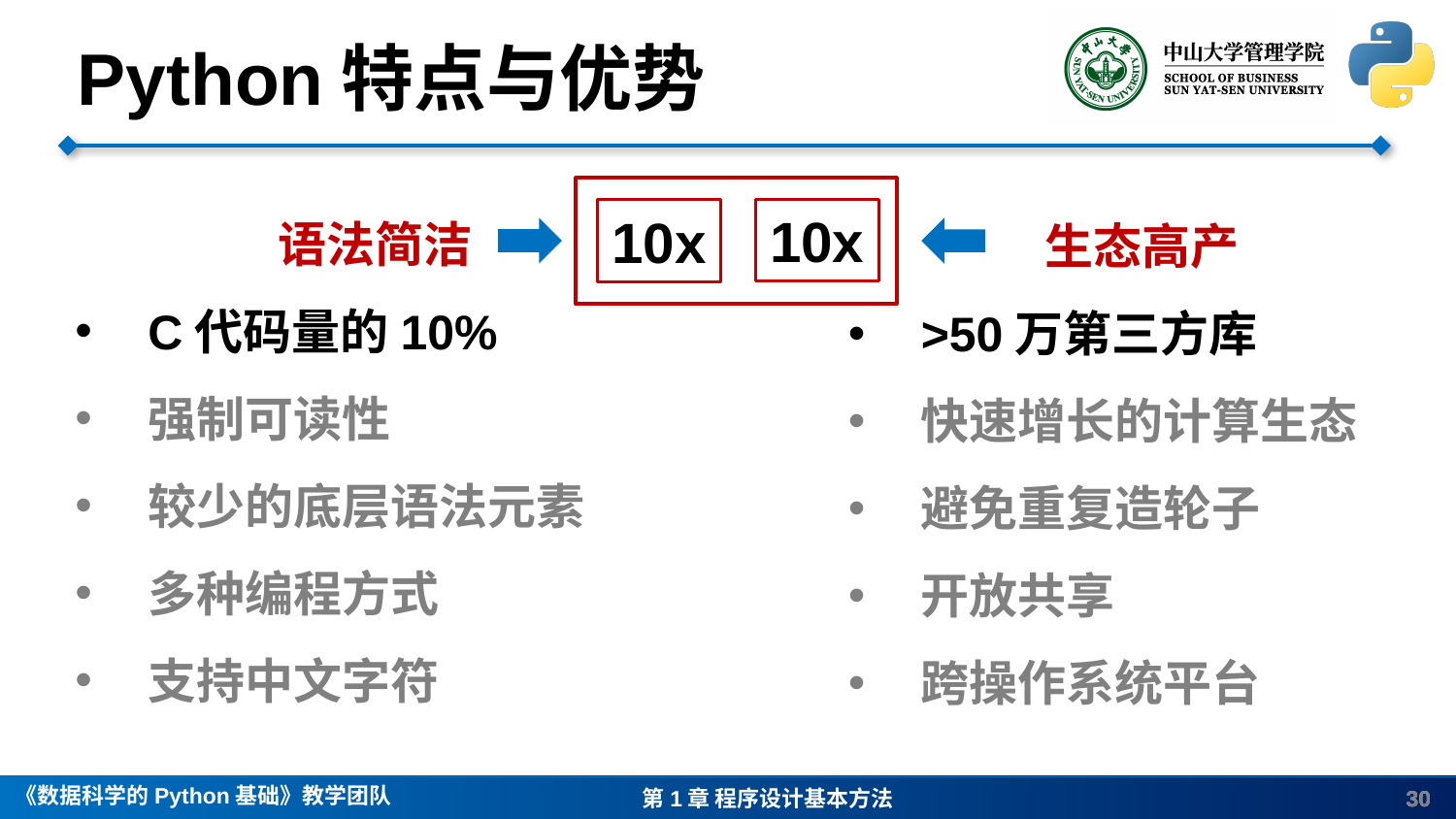

Python特点与优势
语法简洁
C代码量的10%
强制可读性
较少的底层语法元素
多种编程方式
支持中文字符

生态高产
>50万第三方库
快速增长的计算生态
避免重复造轮子
开放共享
跨操作系统平台
10x
10x

30